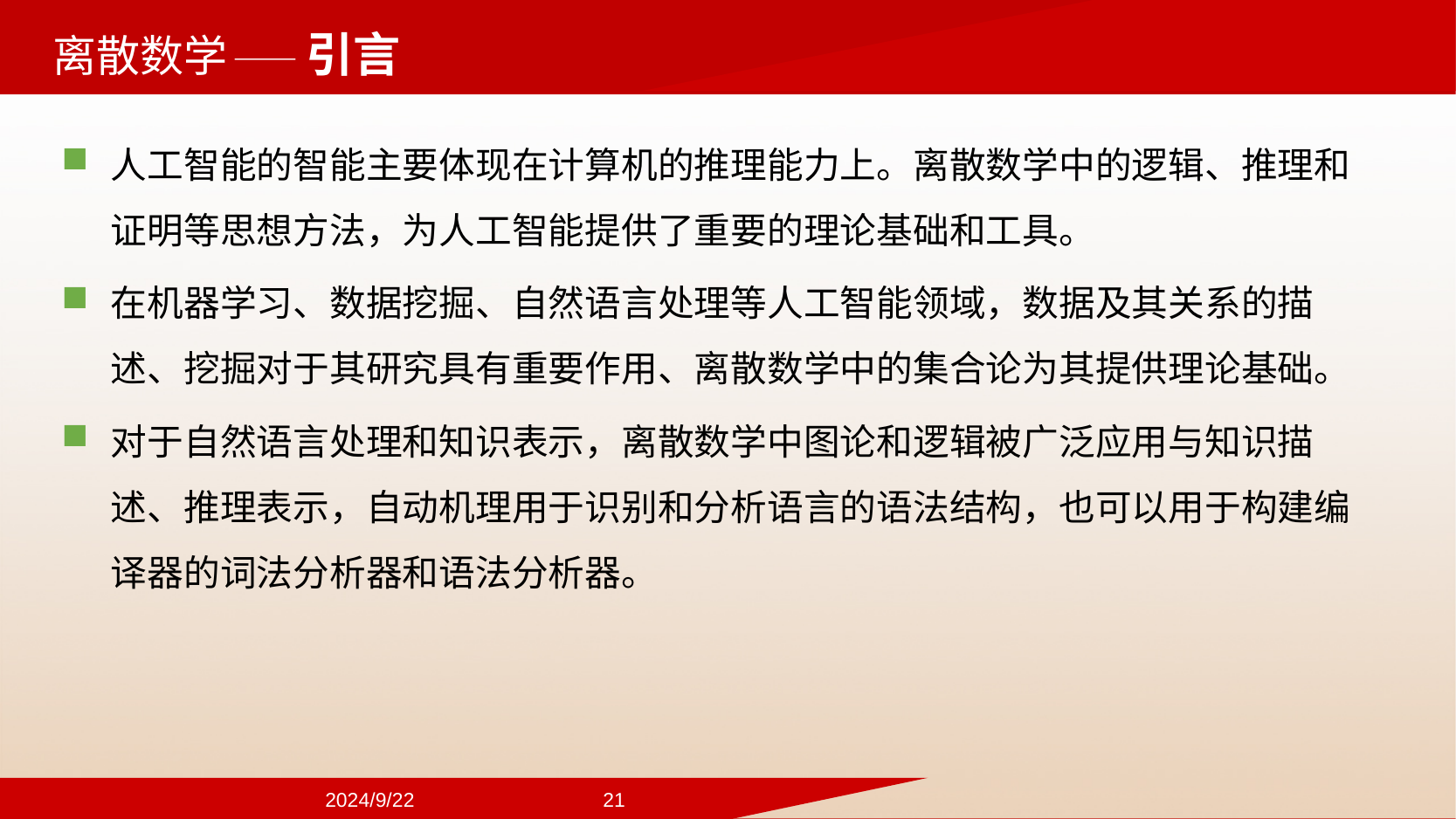

——引言
人工智能的智能主要体现在计算机的推理能力上。离散数学中的逻辑、推理和证明等思想方法，为人工智能提供了重要的理论基础和工具。
在机器学习、数据挖掘、自然语言处理等人工智能领域，数据及其关系的描述、挖掘对于其研究具有重要作用、离散数学中的集合论为其提供理论基础。
对于自然语言处理和知识表示，离散数学中图论和逻辑被广泛应用与知识描述、推理表示，自动机理用于识别和分析语言的语法结构，也可以用于构建编译器的词法分析器和语法分析器。

2024/9/22
21